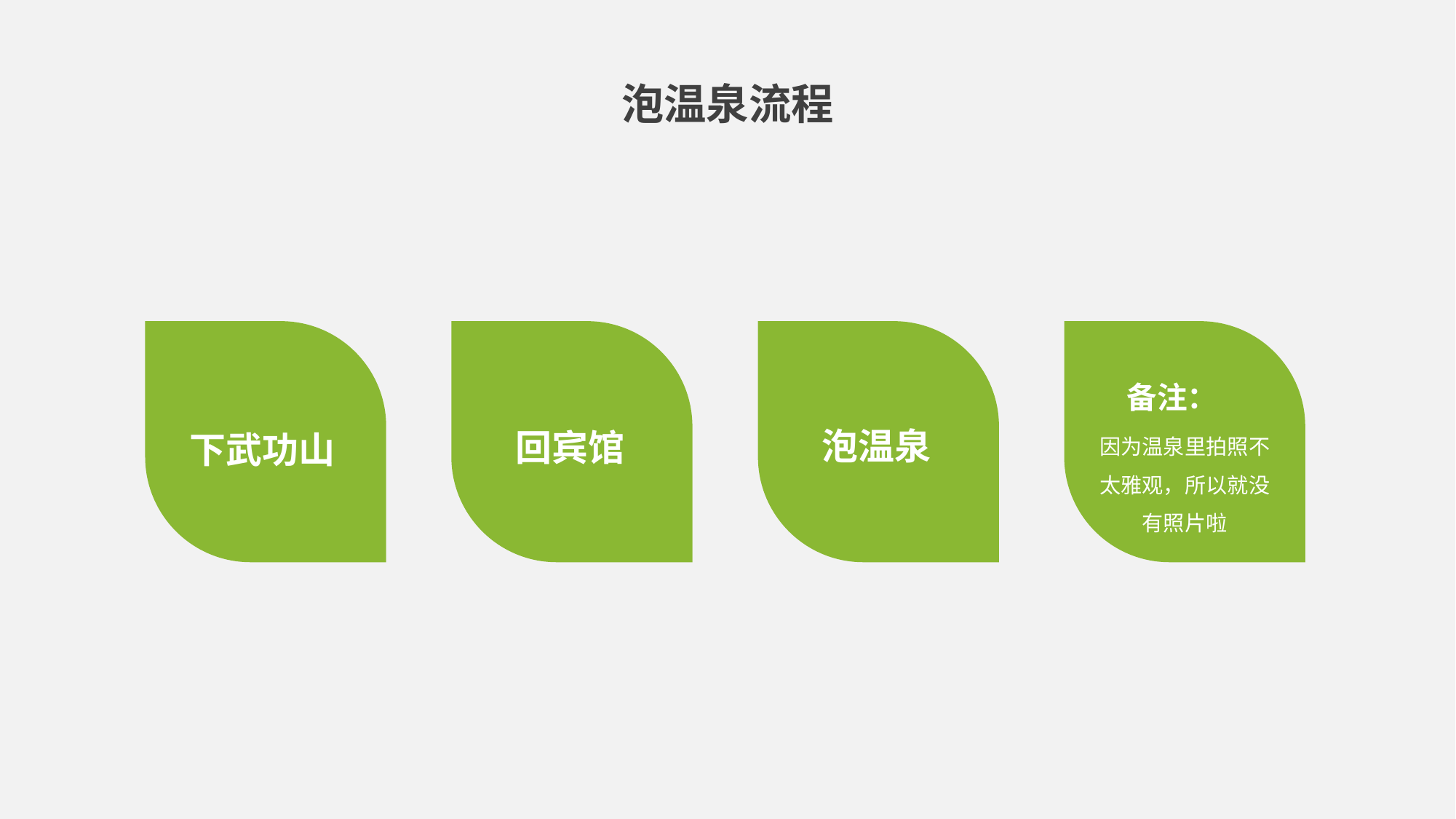

泡温泉流程

备注：
因为温泉里拍照不太雅观，所以就没有照片啦
泡温泉
回宾馆
下武功山